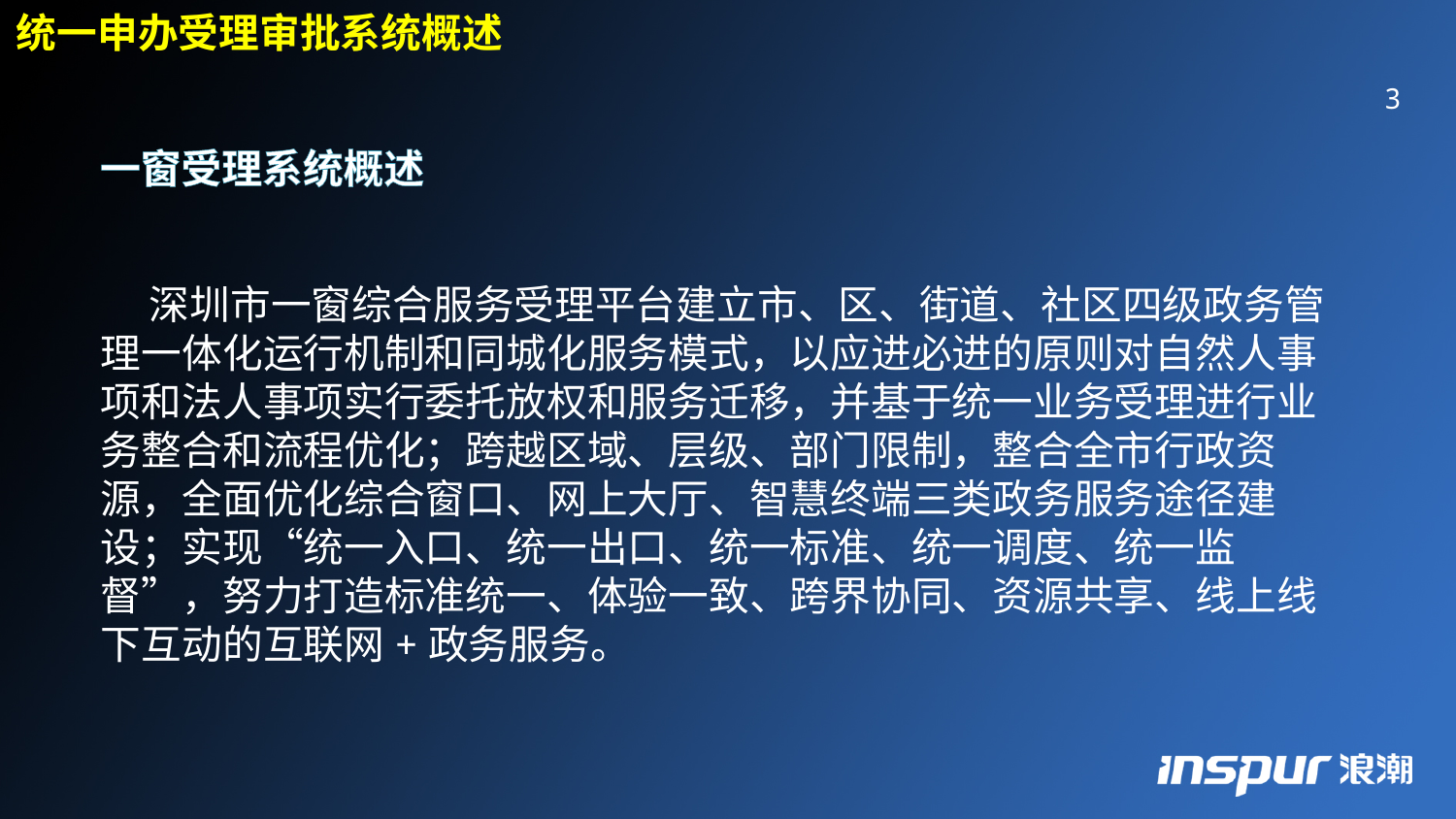

统一申办受理审批系统概述
一窗受理系统概述
深圳市一窗综合服务受理平台建立市、区、街道、社区四级政务管理一体化运行机制和同城化服务模式，以应进必进的原则对自然人事项和法人事项实行委托放权和服务迁移，并基于统一业务受理进行业务整合和流程优化；跨越区域、层级、部门限制，整合全市行政资源，全面优化综合窗口、网上大厅、智慧终端三类政务服务途径建设；实现“统一入口、统一出口、统一标准、统一调度、统一监督”，努力打造标准统一、体验一致、跨界协同、资源共享、线上线下互动的互联网+政务服务。